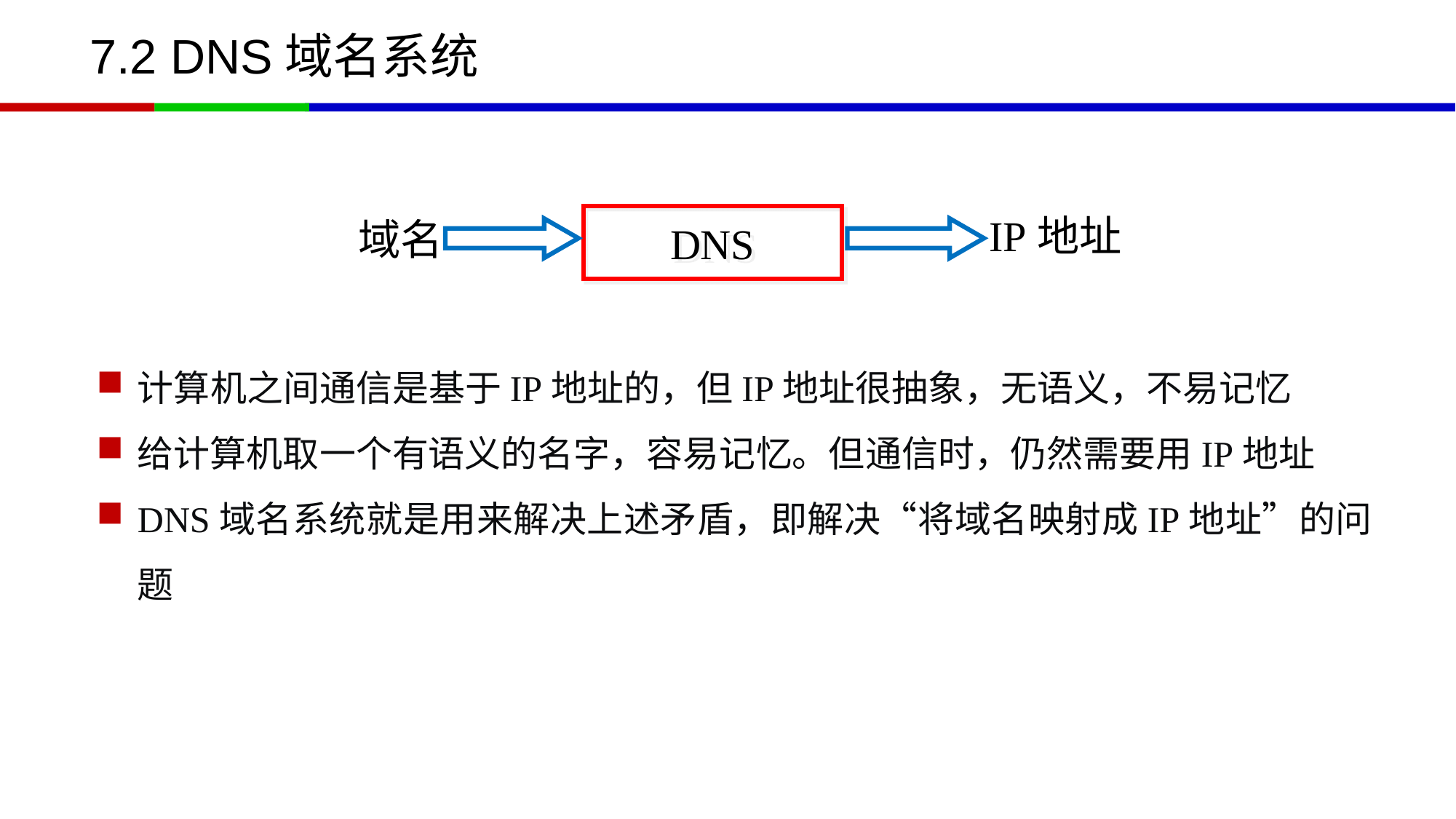

# 7.2 DNS域名系统
IP地址
DNS
域名

计算机之间通信是基于IP地址的，但IP地址很抽象，无语义，不易记忆
给计算机取一个有语义的名字，容易记忆。但通信时，仍然需要用IP地址
DNS域名系统就是用来解决上述矛盾，即解决“将域名映射成IP地址”的问题
21